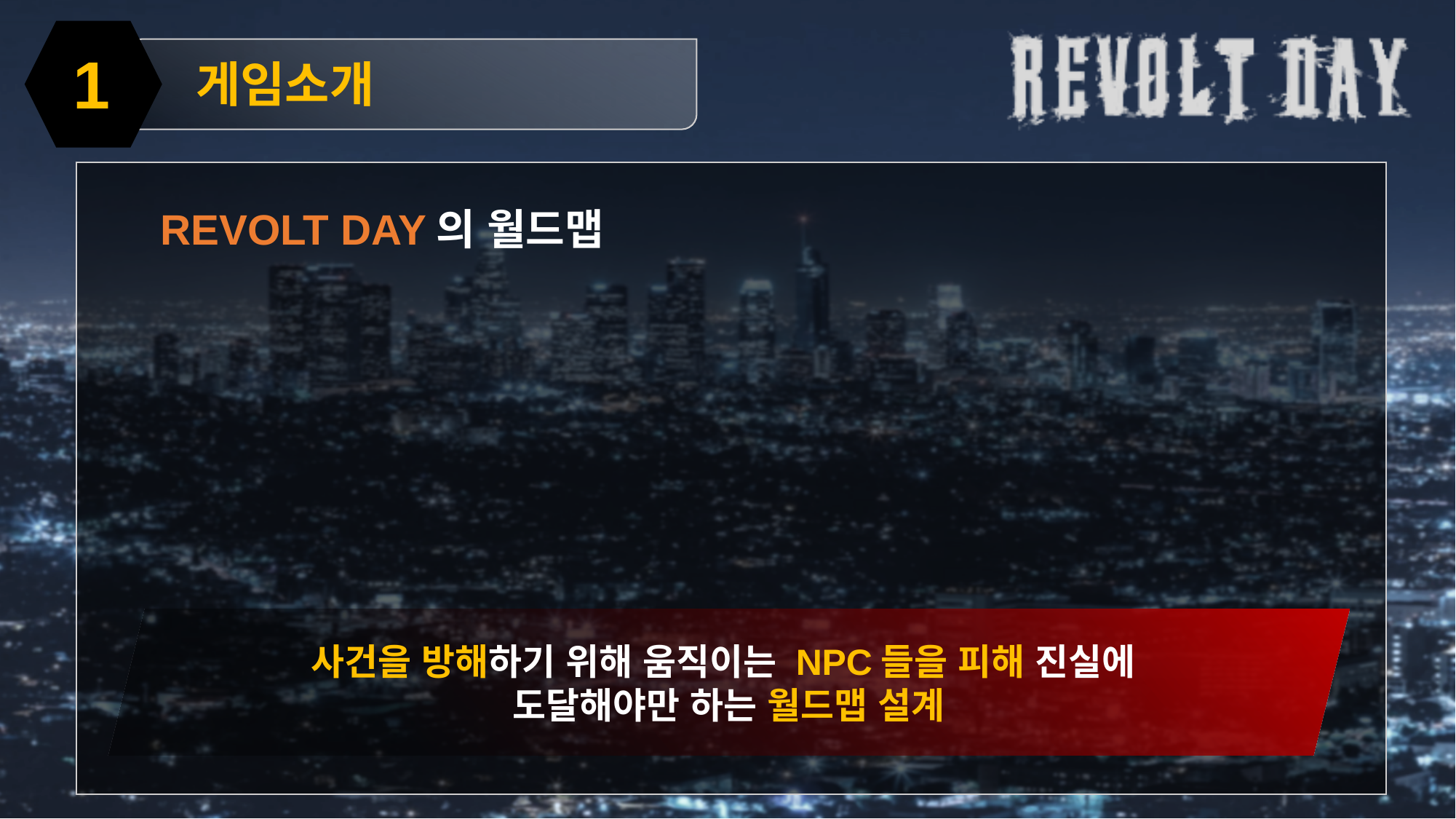

1
게임소개
REVOLT DAY의 월드맵
사건을 방해하기 위해 움직이는 NPC들을 피해 진실에
도달해야만 하는 월드맵 설계